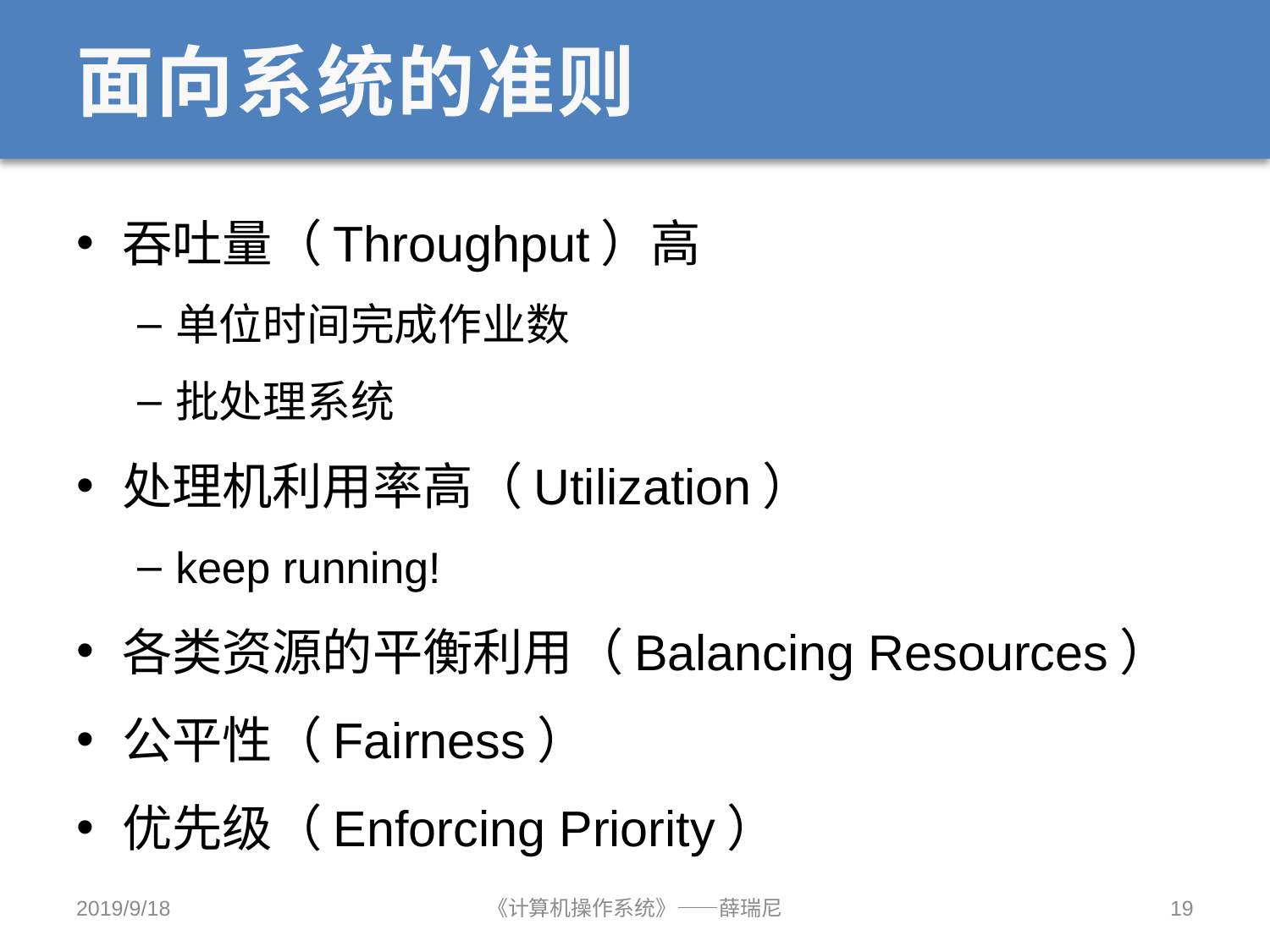

# 面向系统的准则
吞吐量（Throughput）高
单位时间完成作业数
批处理系统
处理机利用率高（Utilization）
keep running!
各类资源的平衡利用（Balancing Resources）
公平性（Fairness）
优先级（Enforcing Priority）
2019/9/18
《计算机操作系统》——薛瑞尼
19